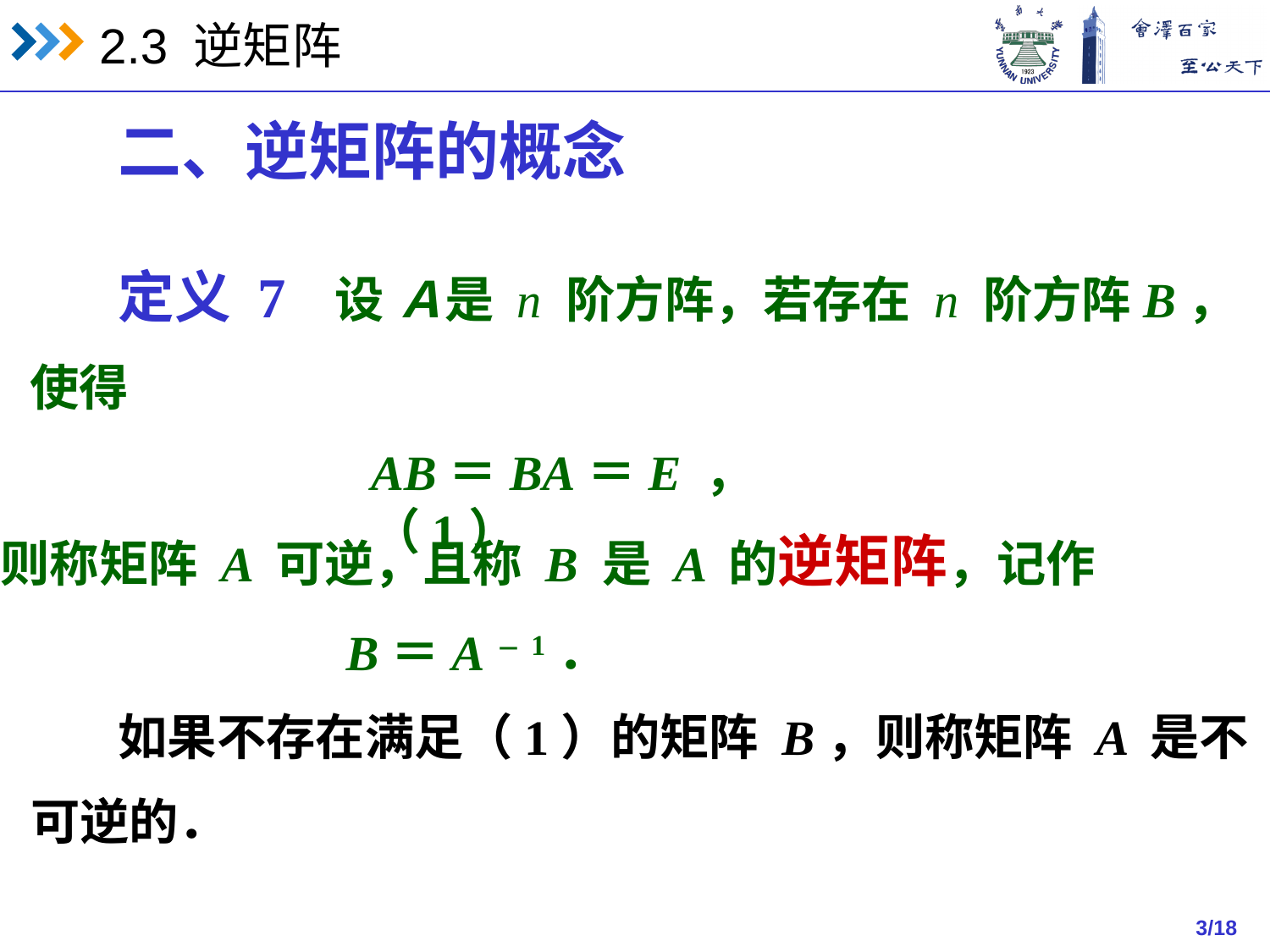

二、逆矩阵的概念
定义 7   设 Ａ是 n 阶方阵，若存在 n 阶方阵B，
使得
AB＝BA＝E ，                      （1）
则称矩阵 A 可逆，且称 B 是 A 的逆矩阵，记作
B＝A－1．
如果不存在满足（1）的矩阵 B，则称矩阵 A 是不
可逆的．